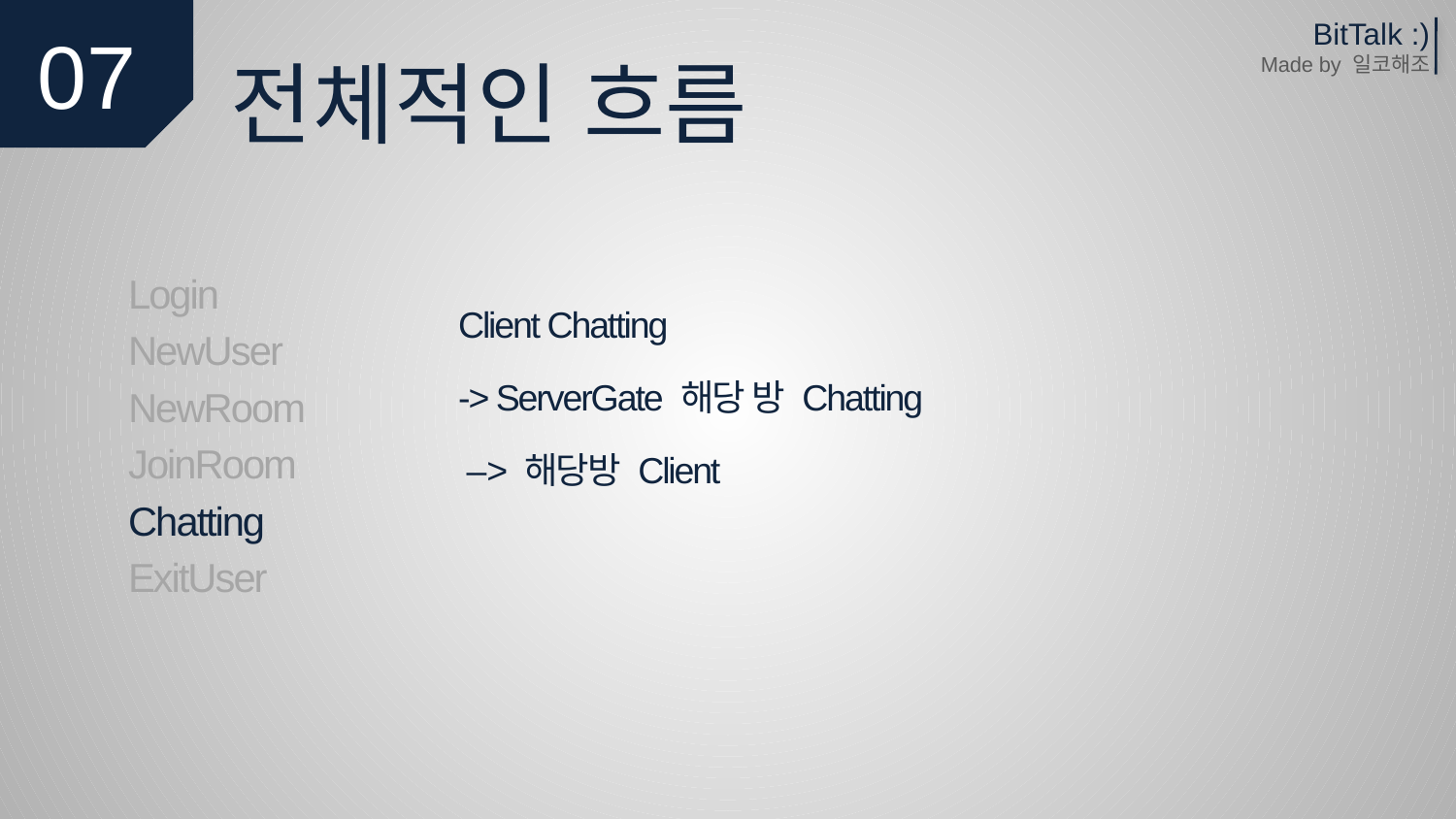

07
BitTalk :)
Made by 일코해조
전체적인 흐름

Login
NewUser
NewRoom
JoinRoom
Chatting
ExitUser
Client Chatting
-> ServerGate 해당 방 Chatting
 –> 해당방 Client